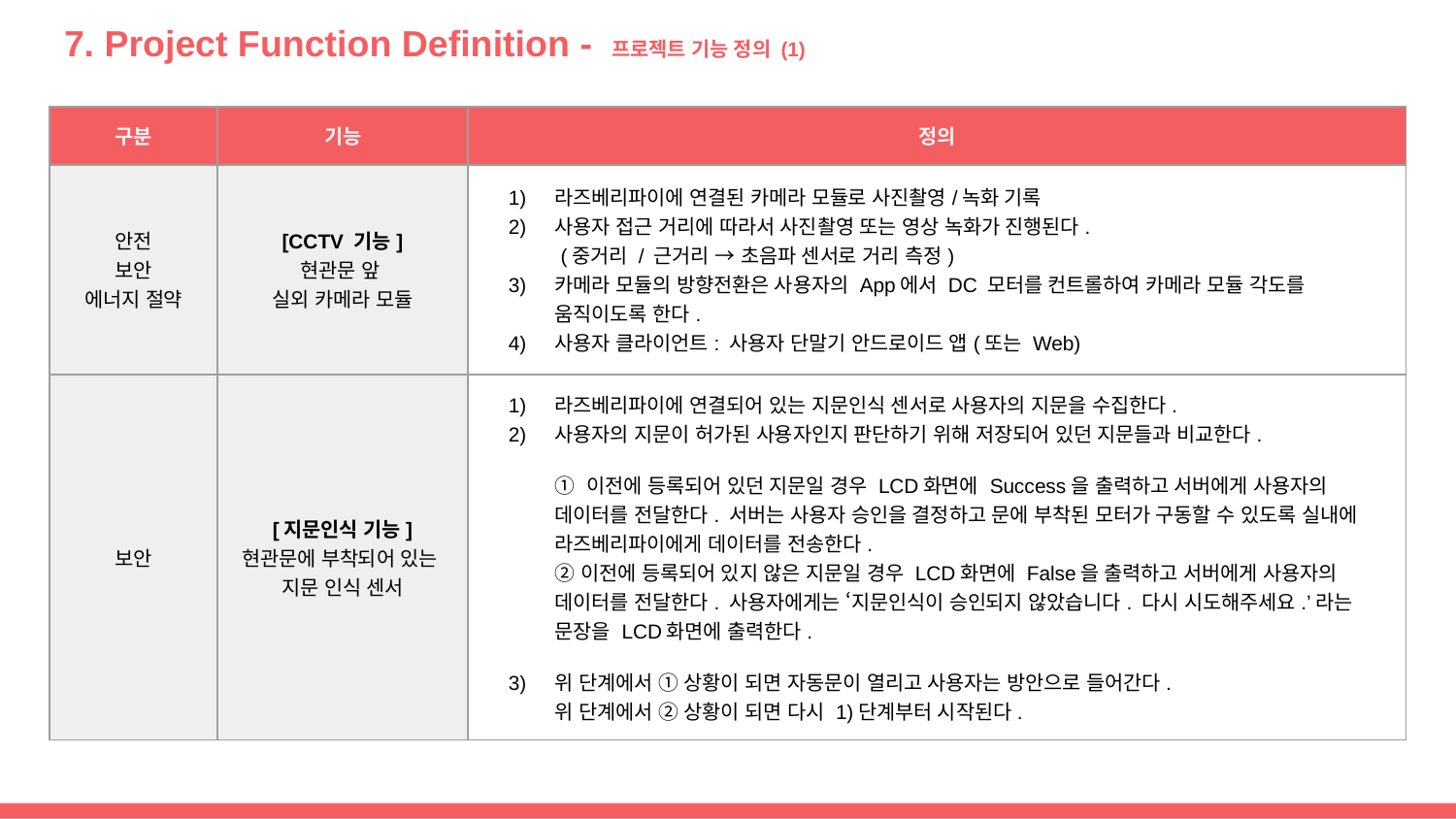

# 7. Project Function Definition - 프로젝트 기능 정의 (1)
| 구분 | 기능 | 정의 |
| --- | --- | --- |
| 안전 보안 에너지 절약 | [CCTV 기능] 현관문 앞 실외 카메라 모듈 | 라즈베리파이에 연결된 카메라 모듈로 사진촬영/녹화 기록 사용자 접근 거리에 따라서 사진촬영 또는 영상 녹화가 진행된다. (중거리 / 근거리 → 초음파 센서로 거리 측정) 카메라 모듈의 방향전환은 사용자의 App에서 DC 모터를 컨트롤하여 카메라 모듈 각도를 움직이도록 한다. 사용자 클라이언트: 사용자 단말기 안드로이드 앱(또는 Web) |
| 보안 | [지문인식 기능] 현관문에 부착되어 있는 지문 인식 센서 | 라즈베리파이에 연결되어 있는 지문인식 센서로 사용자의 지문을 수집한다. 사용자의 지문이 허가된 사용자인지 판단하기 위해 저장되어 있던 지문들과 비교한다. ① 이전에 등록되어 있던 지문일 경우 LCD화면에 Success을 출력하고 서버에게 사용자의 데이터를 전달한다. 서버는 사용자 승인을 결정하고 문에 부착된 모터가 구동할 수 있도록 실내에 라즈베리파이에게 데이터를 전송한다. ②이전에 등록되어 있지 않은 지문일 경우 LCD화면에 False을 출력하고 서버에게 사용자의 데이터를 전달한다. 사용자에게는 ‘지문인식이 승인되지 않았습니다. 다시 시도해주세요.’라는 문장을 LCD화면에 출력한다. 위 단계에서 ① 상황이 되면 자동문이 열리고 사용자는 방안으로 들어간다. 위 단계에서 ② 상황이 되면 다시 1)단계부터 시작된다. |